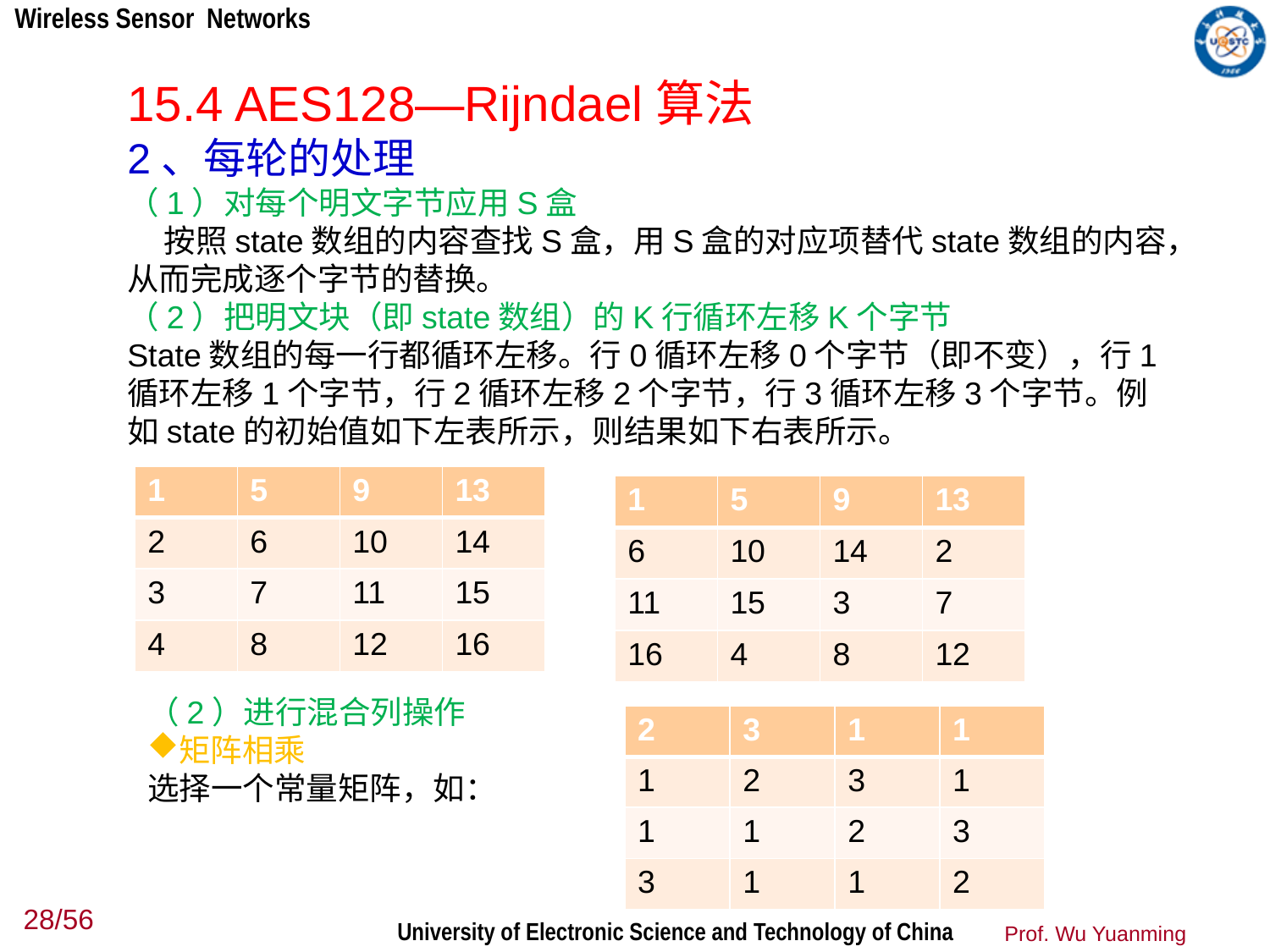

15.4 AES128—Rijndael算法
2、每轮的处理
（1）对每个明文字节应用S盒
    按照state数组的内容查找S盒，用S盒的对应项替代state数组的内容，从而完成逐个字节的替换。
（2）把明文块（即state数组）的K行循环左移K个字节
State数组的每一行都循环左移。行0循环左移0个字节（即不变），行1循环左移1个字节，行2循环左移2个字节，行3循环左移3个字节。例如state的初始值如下左表所示，则结果如下右表所示。
| 1 | 5 | 9 | 13 |
| --- | --- | --- | --- |
| 2 | 6 | 10 | 14 |
| 3 | 7 | 11 | 15 |
| 4 | 8 | 12 | 16 |
| 1 | 5 | 9 | 13 |
| --- | --- | --- | --- |
| 6 | 10 | 14 | 2 |
| 11 | 15 | 3 | 7 |
| 16 | 4 | 8 | 12 |
（2）进行混合列操作
矩阵相乘
选择一个常量矩阵，如：
| 2 | 3 | 1 | 1 |
| --- | --- | --- | --- |
| 1 | 2 | 3 | 1 |
| 1 | 1 | 2 | 3 |
| 3 | 1 | 1 | 2 |
28/56
Prof. Wu Yuanming